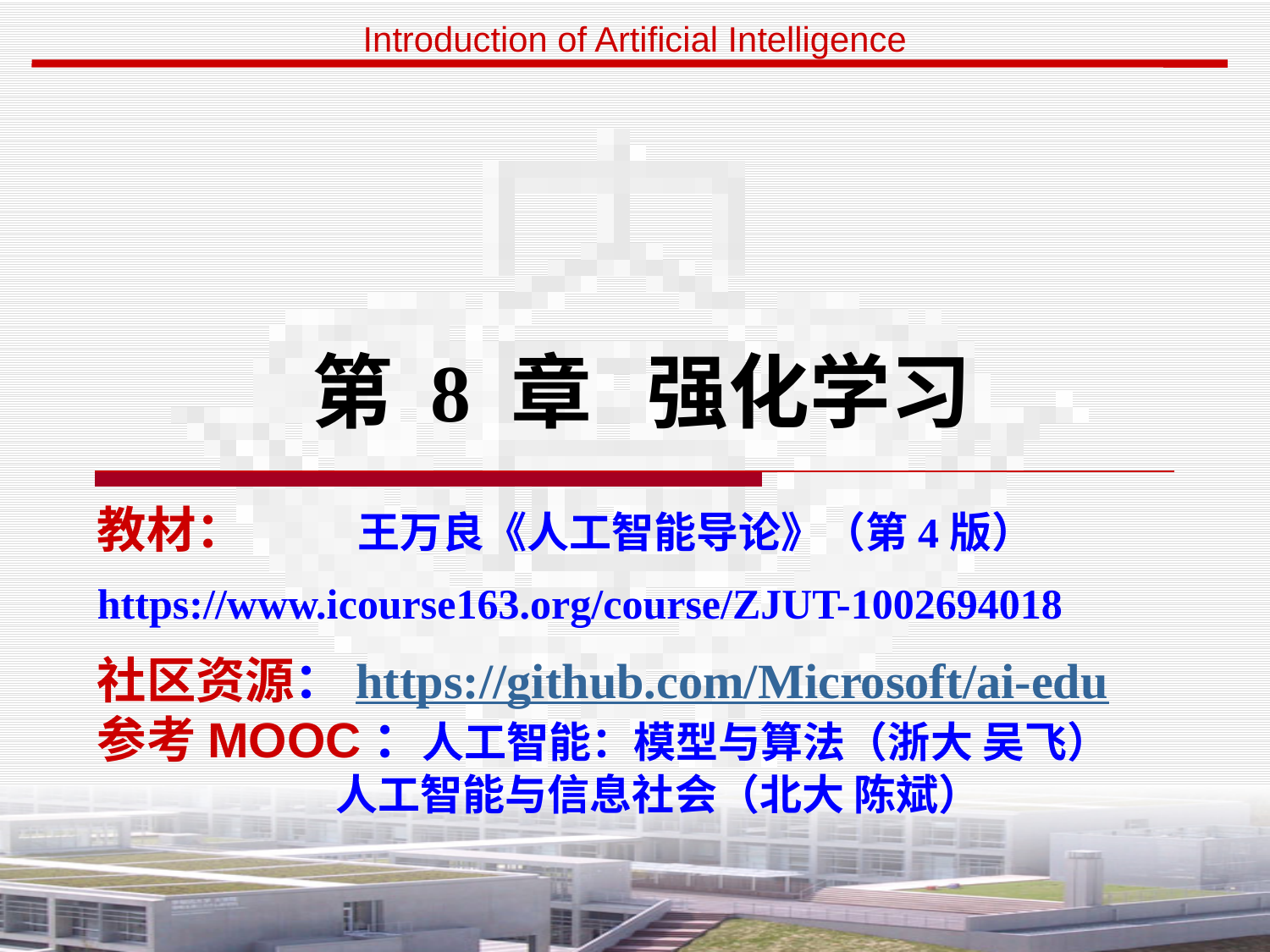

# 第 8 章   强化学习
教材：          王万良《人工智能导论》（第4版）
https://www.icourse163.org/course/ZJUT-1002694018
社区资源：https://github.com/Microsoft/ai-edu
参考MOOC：人工智能：模型与算法（浙大 吴飞）
                        人工智能与信息社会（北大 陈斌）